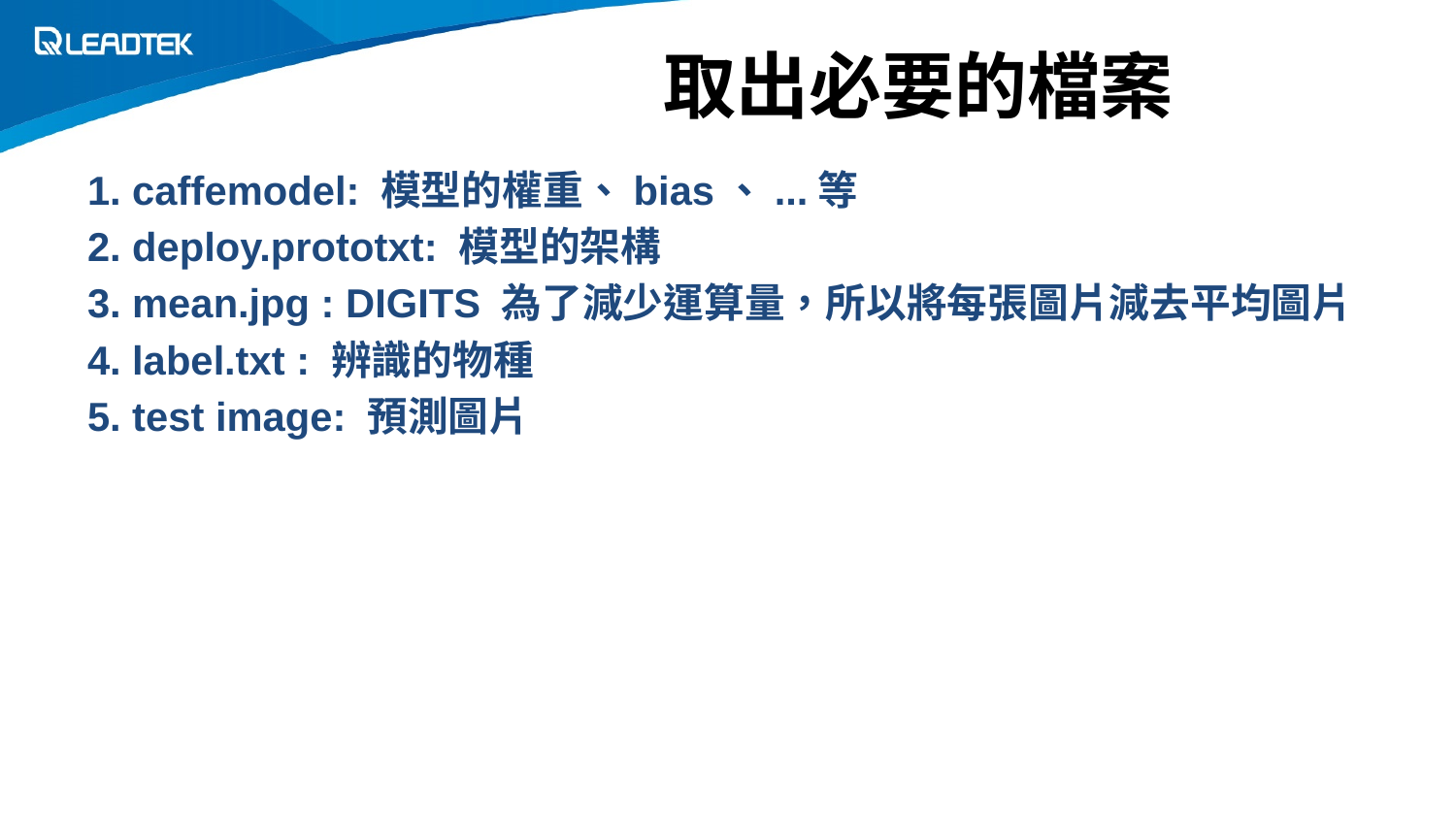

# 取出必要的檔案
1. caffemodel: 模型的權重、bias、...等
2. deploy.prototxt: 模型的架構
3. mean.jpg : DIGITS 為了減少運算量，所以將每張圖片減去平均圖片
4. label.txt : 辨識的物種
5. test image: 預測圖片